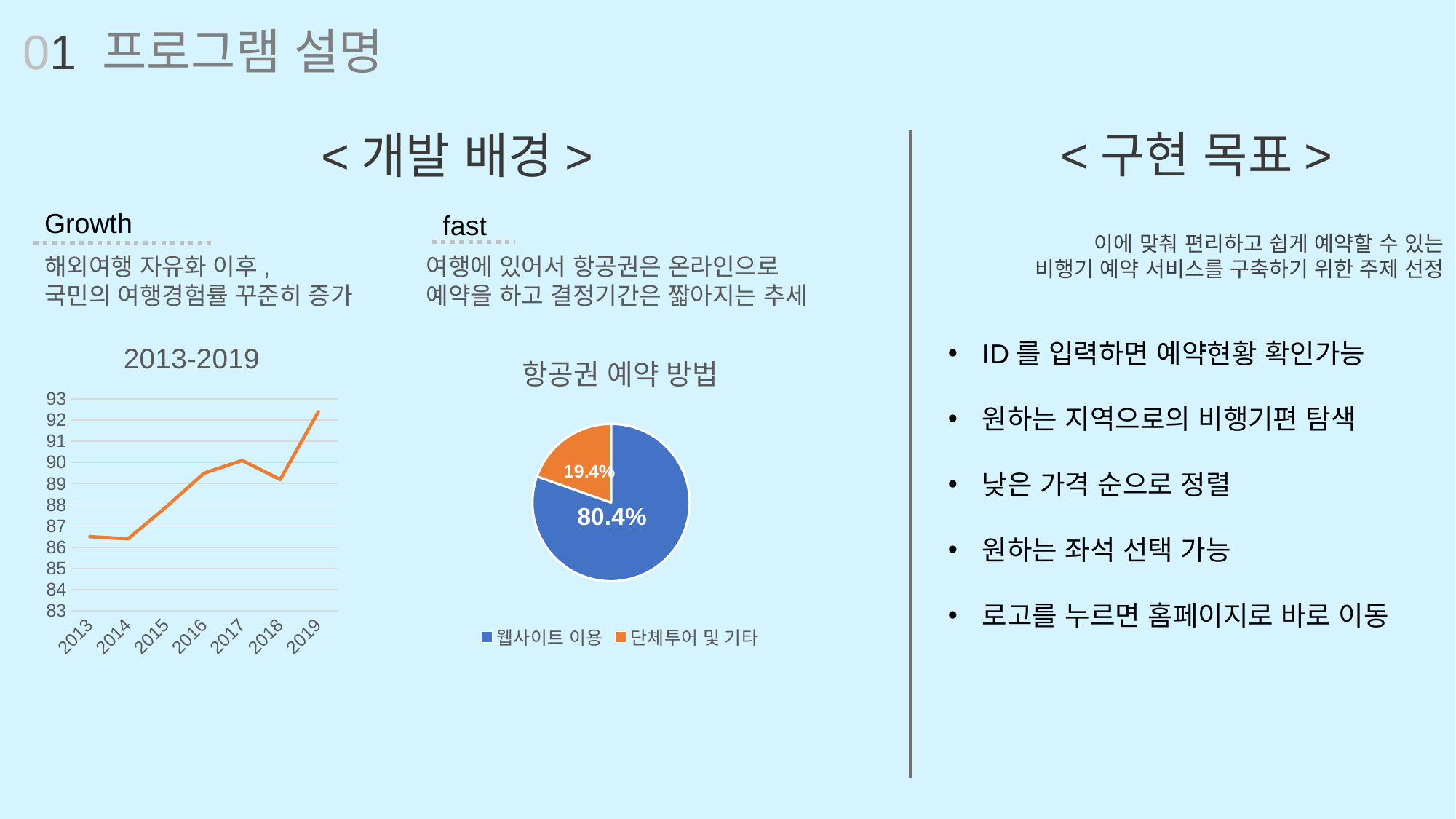

01 프로그램 설명
<구현 목표>
<개발 배경>
Growth
fast
여행에 있어서 항공권은 온라인으로
예약을 하고 결정기간은 짧아지는 추세
해외여행 자유화 이후,
국민의 여행경험률 꾸준히 증가
이에 맞춰 편리하고 쉽게 예약할 수 있는
비행기 예약 서비스를 구축하기 위한 주제 선정

### Chart: 2013-2019

| Category | 열3 | 여행경험률 | 열2 |
|---|---|---|---|
| 2013 | None | 86.5 | None |
| 2014 | None | 86.4 | None |
| 2015 | None | 87.9 | None |
| 2016 | None | 89.5 | None |
| 2017 | None | 90.1 | None |
| 2018 | None | 89.2 | None |
| 2019 | None | 92.4 | None |

### Chart:

| Category | 항공권 예약 방법 |
|---|---|
| 웹사이트 이용 | 80.4 |
| 단체투어 및 기타 | 19.6 |
ID를 입력하면 예약현황 확인가능

원하는 지역으로의 비행기편 탐색

낮은 가격 순으로 정렬

원하는 좌석 선택 가능

로고를 누르면 홈페이지로 바로 이동